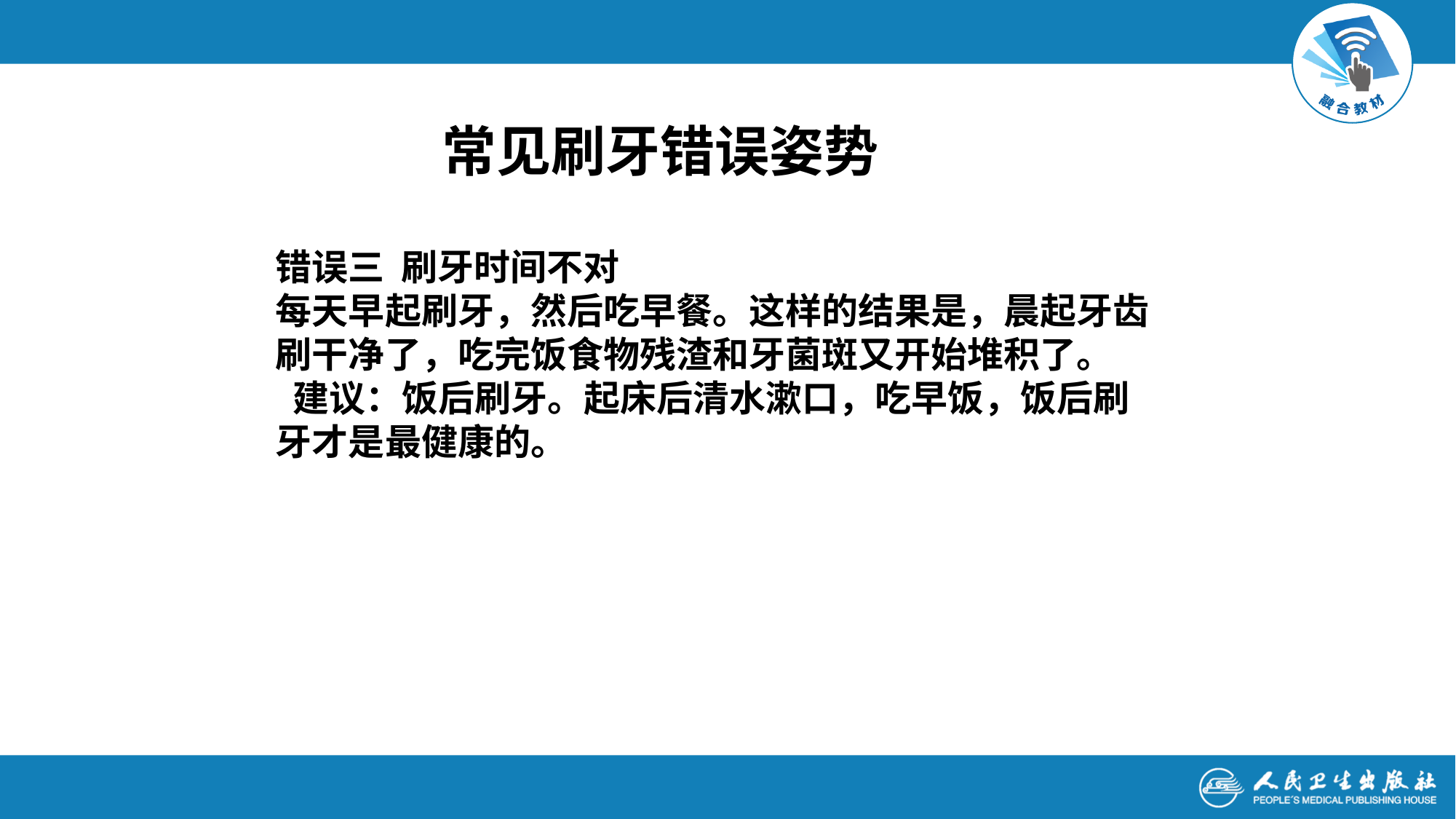

常见刷牙错误姿势
错误三  刷牙时间不对
每天早起刷牙，然后吃早餐。这样的结果是，晨起牙齿刷干净了，吃完饭食物残渣和牙菌斑又开始堆积了。
 建议：饭后刷牙。起床后清水漱口，吃早饭，饭后刷牙才是最健康的。